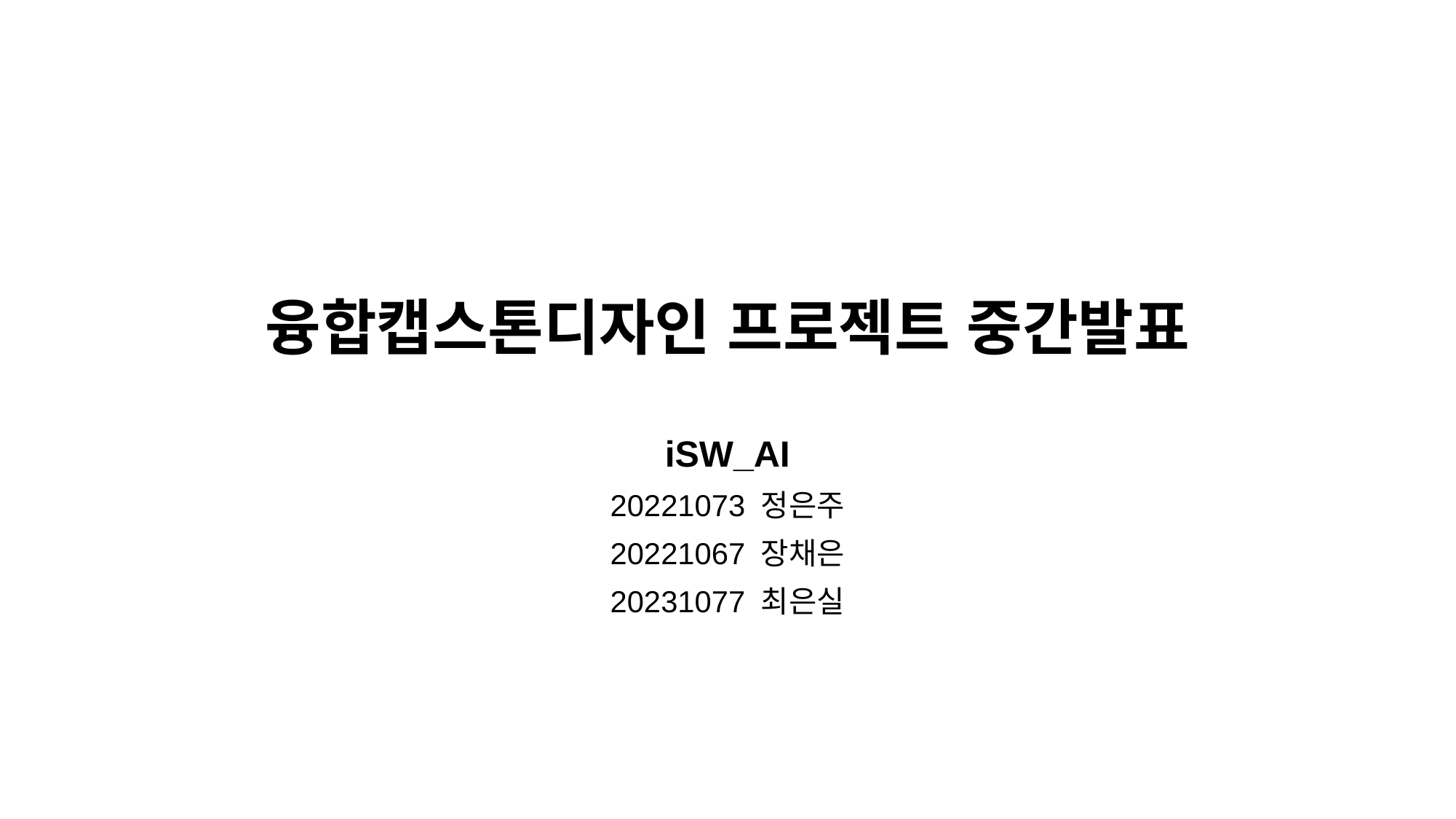

# 융합캡스톤디자인 프로젝트 중간발표
iSW_AI
20221073 정은주
20221067 장채은
20231077 최은실